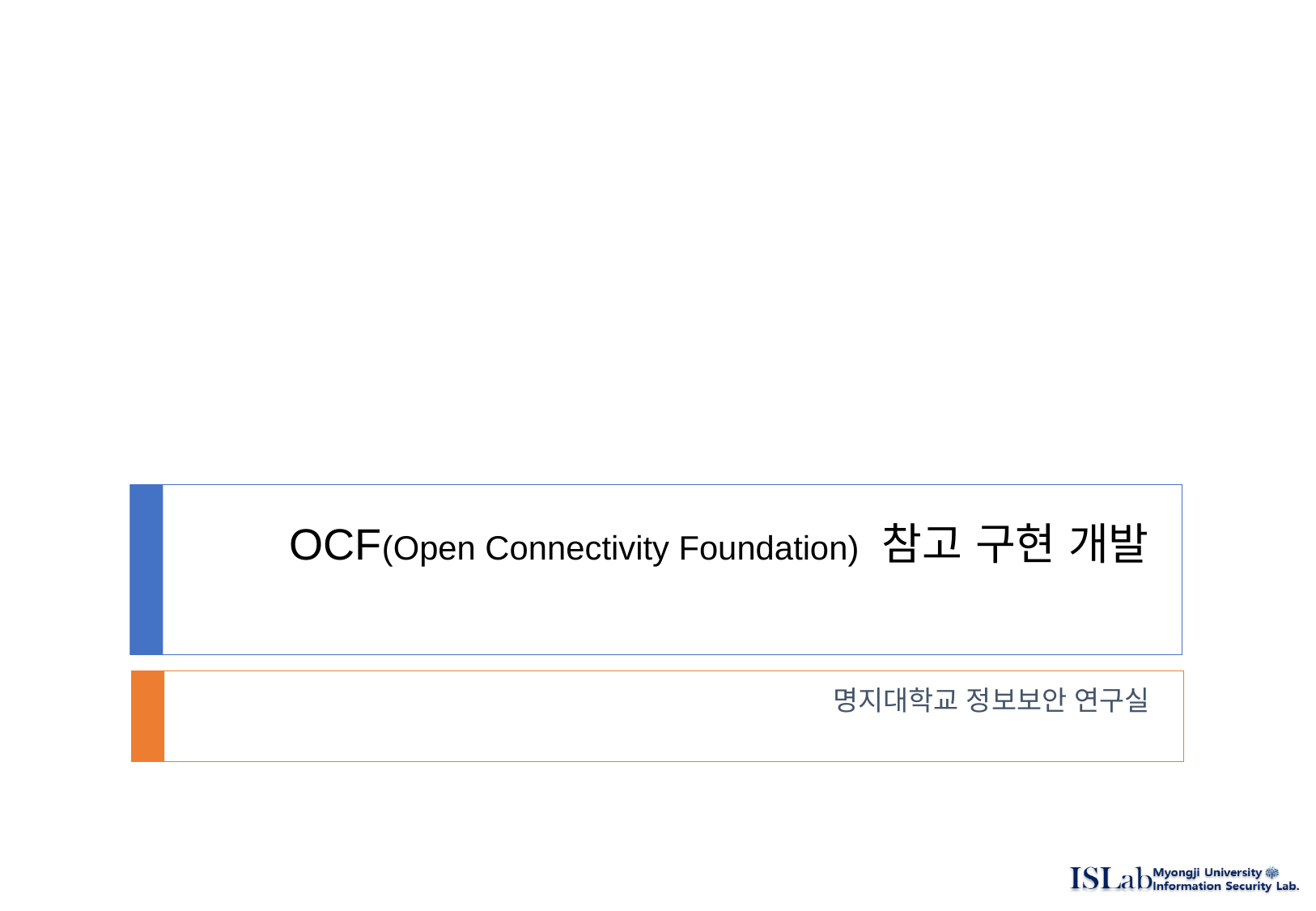

# OCF(Open Connectivity Foundation) 참고 구현 개발
명지대학교 정보보안 연구실